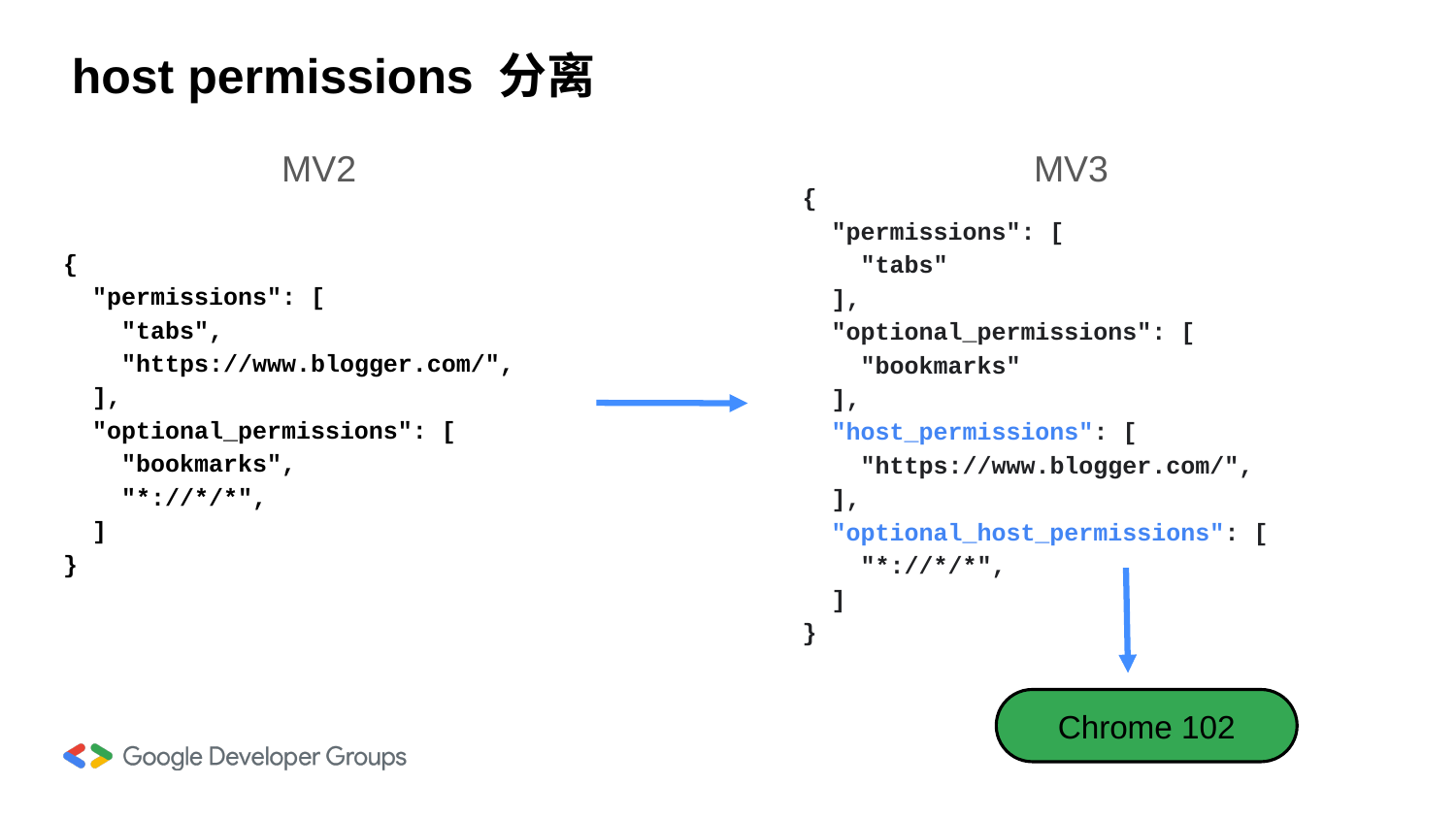

host permissions 分离
MV2
MV3
{
  "permissions": [
    "tabs"
  ],
  "optional_permissions": [
    "bookmarks"
  ],
  "host_permissions": [
    "https://www.blogger.com/",
  ],
  "optional_host_permissions": [
    "*://*/*",
  ]
}
{
  "permissions": [
    "tabs",
    "https://www.blogger.com/",
  ],
  "optional_permissions": [
    "bookmarks",
    "*://*/*",
  ]
}

Chrome 102